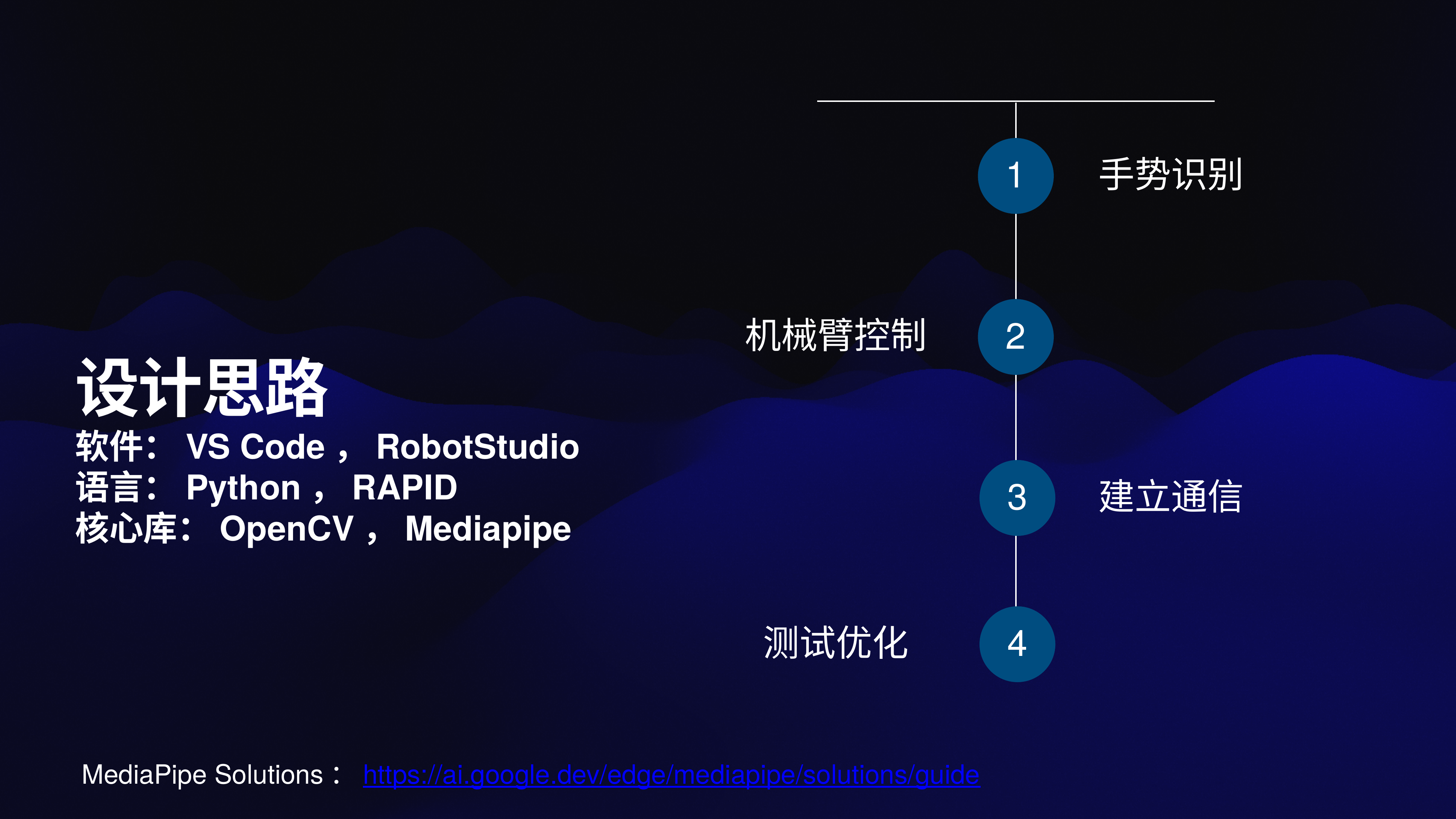

# 设计思路

手势识别
1

机械臂控制
2
软件：VS Code，RobotStudio
语言：Python，RAPID
核心库：OpenCV，Mediapipe

建立通信
3

测试优化
4
MediaPipe Solutions：https://ai.google.dev/edge/mediapipe/solutions/guide